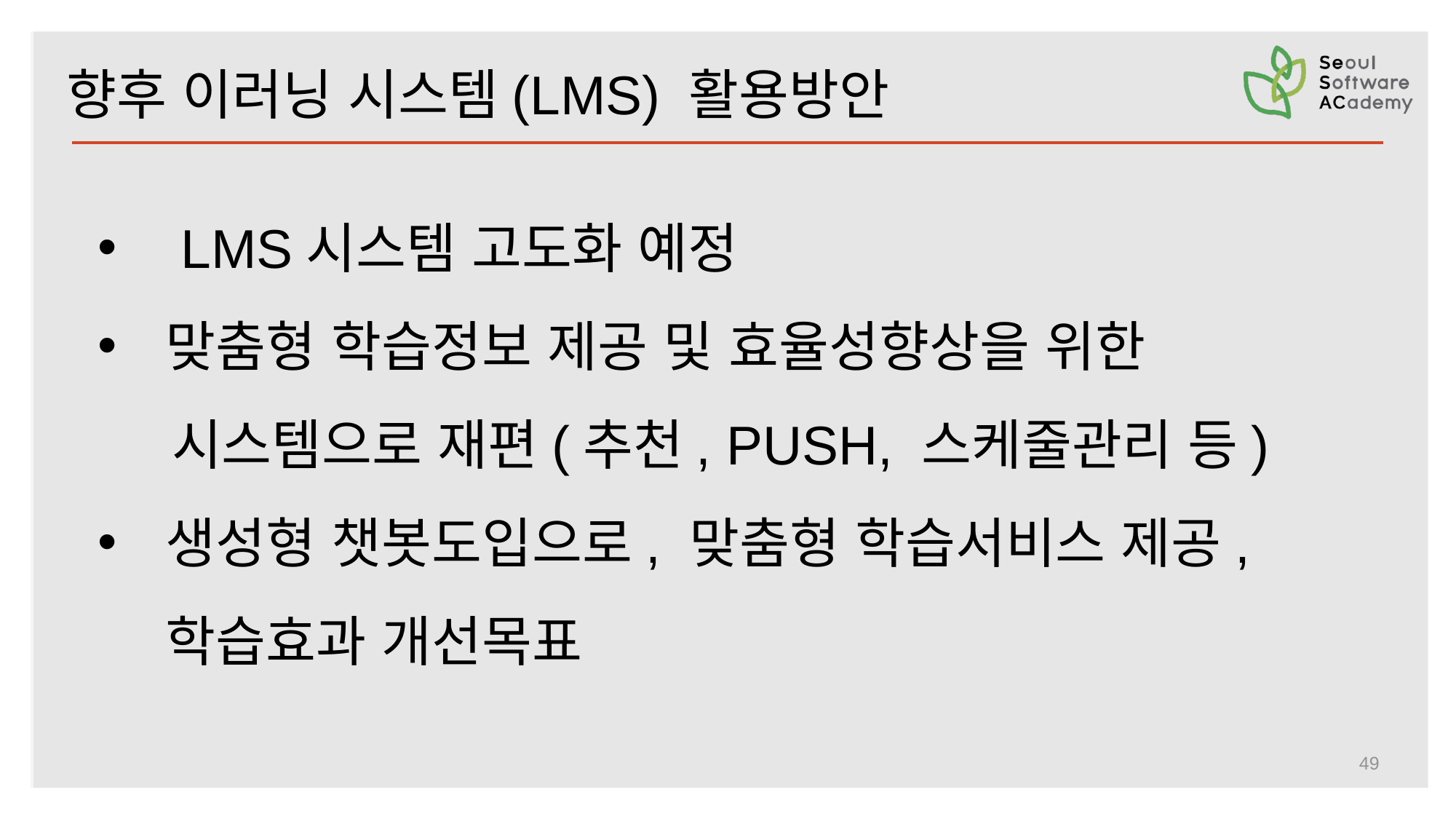

향후 이러닝 시스템(LMS) 활용방안
 LMS시스템 고도화 예정
맞춤형 학습정보 제공 및 효율성향상을 위한
    시스템으로 재편(추천, PUSH, 스케줄관리 등)
생성형 챗봇도입으로, 맞춤형 학습서비스 제공, 학습효과 개선목표

49